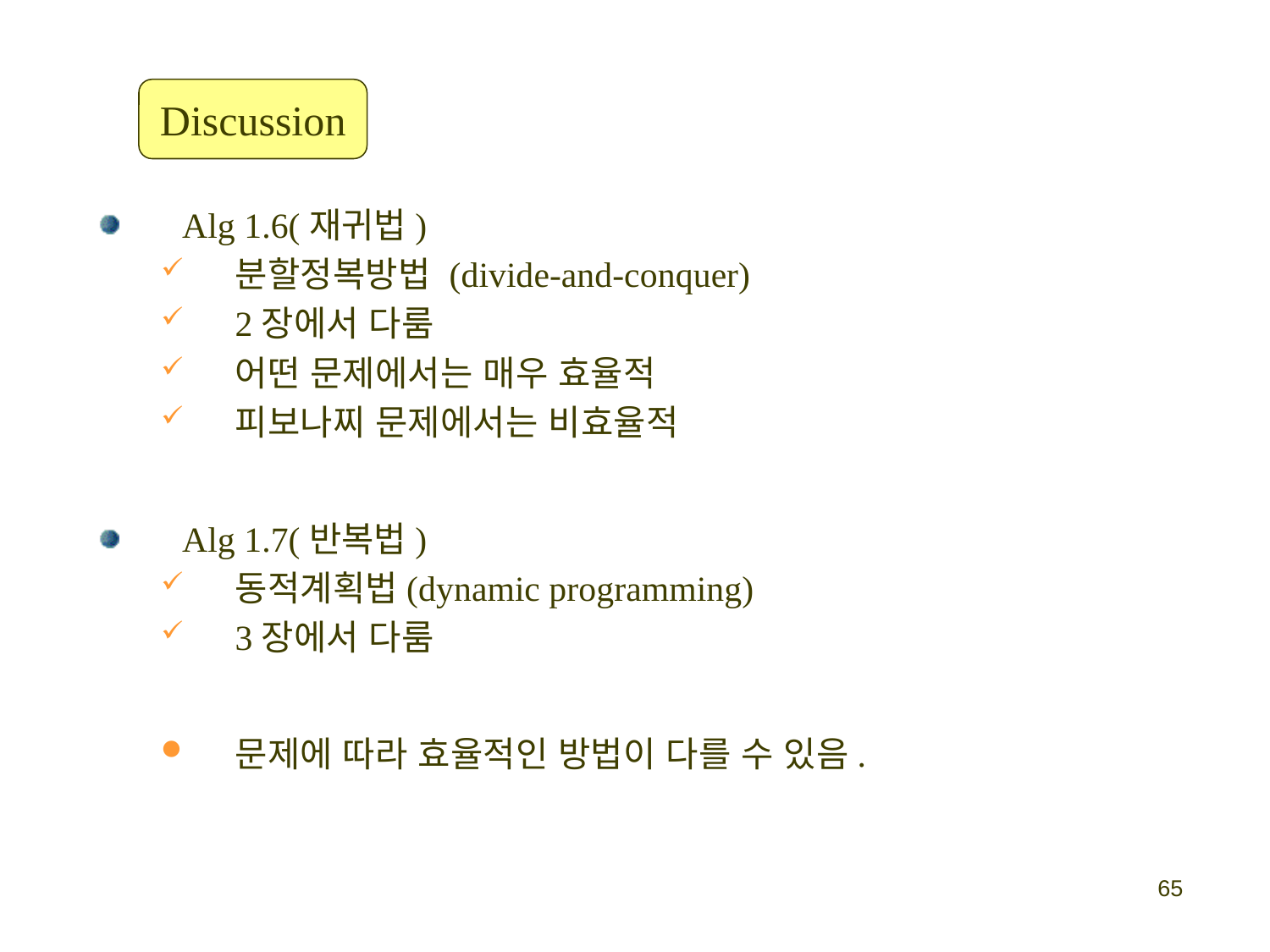

Discussion
Alg 1.6(재귀법)
분할정복방법 (divide-and-conquer)
2장에서 다룸
어떤 문제에서는 매우 효율적
피보나찌 문제에서는 비효율적

Alg 1.7(반복법)
동적계획법(dynamic programming)
3장에서 다룸

문제에 따라 효율적인 방법이 다를 수 있음.
65